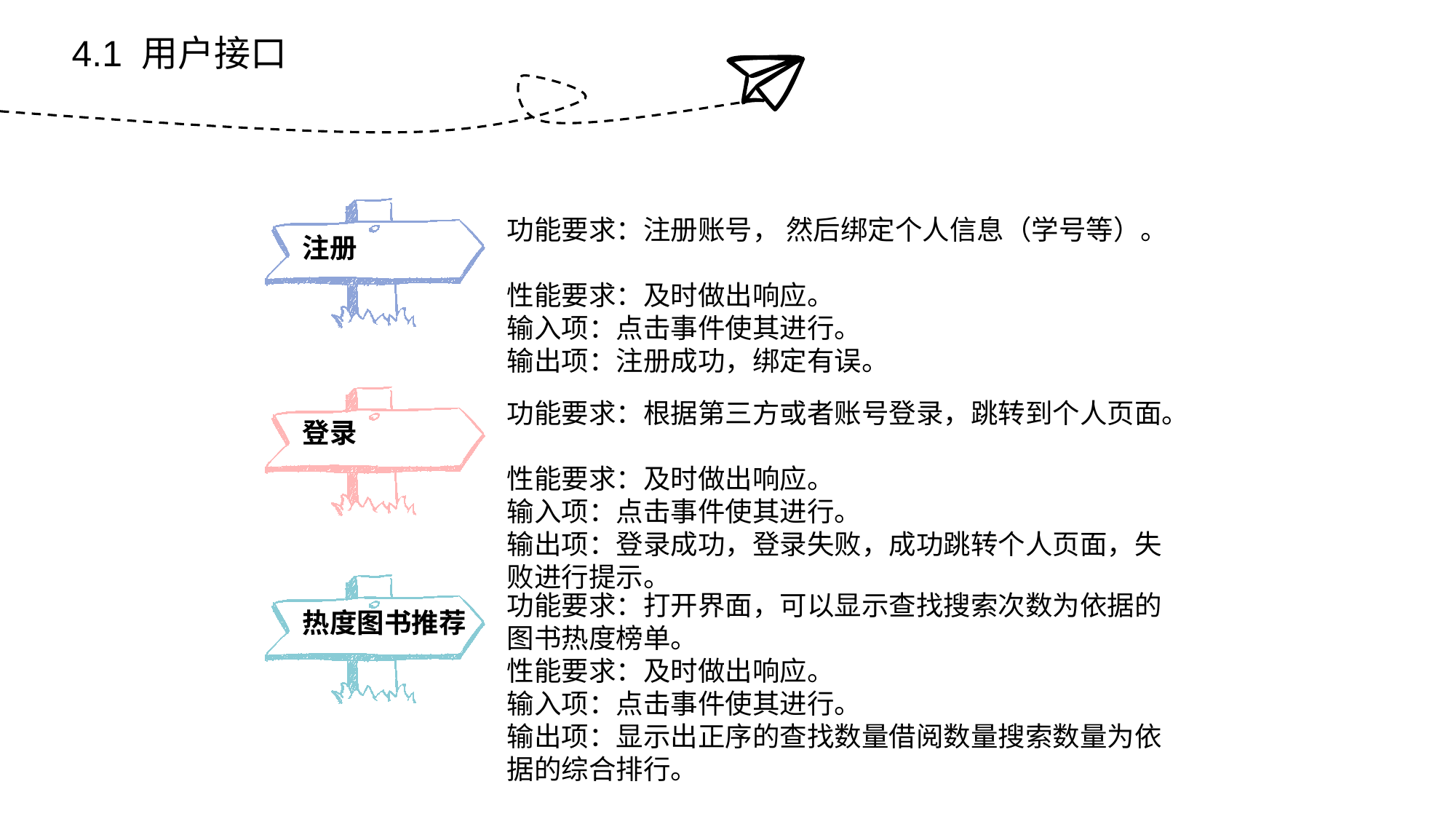

4.1 用户接口

注册
功能要求：注册账号， 然后绑定个人信息（学号等）。
性能要求：及时做出响应。
输入项：点击事件使其进行。
输出项：注册成功，绑定有误。

登录
功能要求：根据第三方或者账号登录，跳转到个人页面。
性能要求：及时做出响应。
输入项：点击事件使其进行。
输出项：登录成功，登录失败，成功跳转个人页面，失败进行提示。

热度图书推荐
功能要求：打开界面，可以显示查找搜索次数为依据的图书热度榜单。
性能要求：及时做出响应。
输入项：点击事件使其进行。
输出项：显示出正序的查找数量借阅数量搜索数量为依据的综合排行。